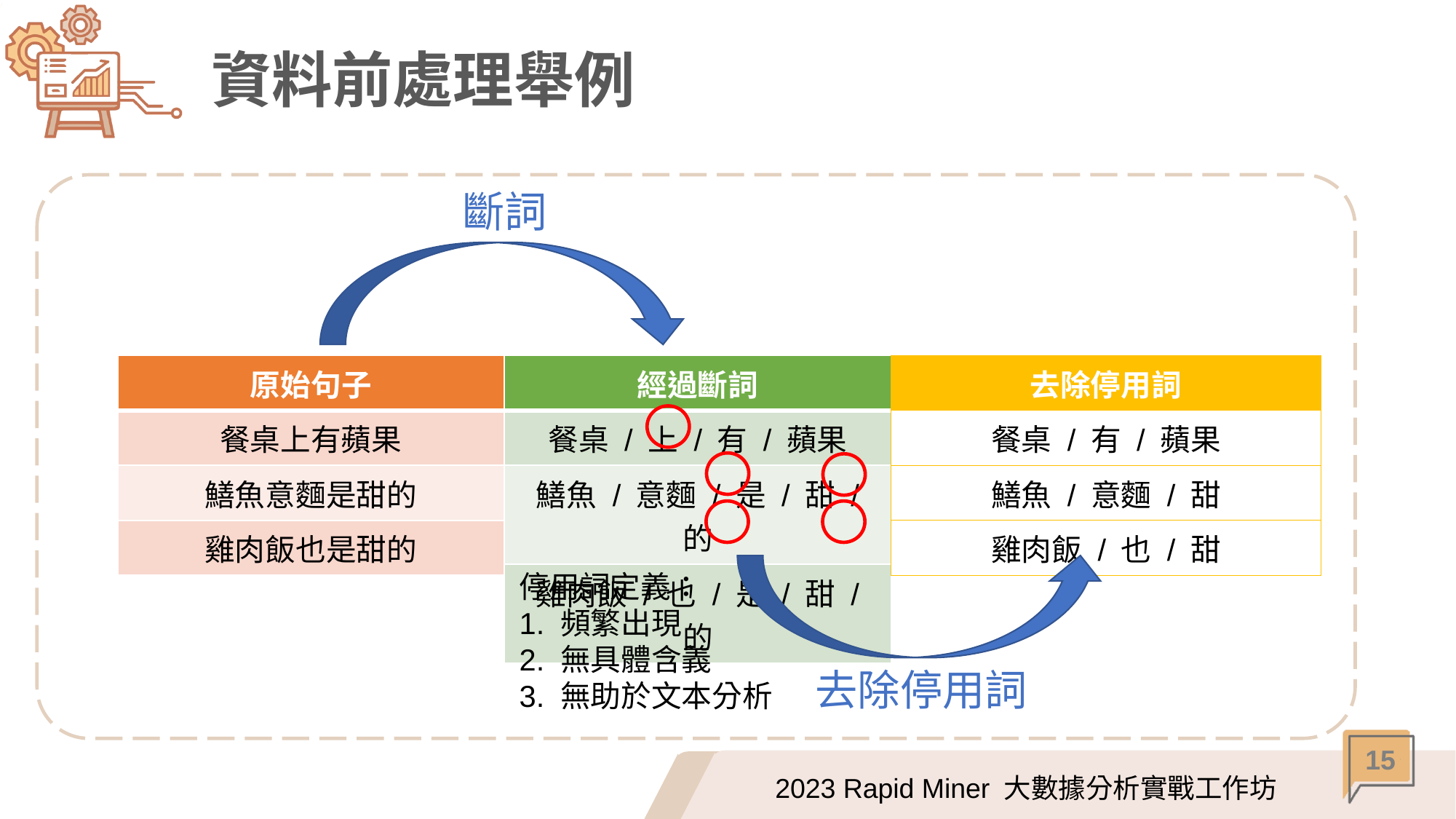

# 資料前處理舉例
斷詞

| 原始句子 |
| --- |
| 餐桌上有蘋果 |
| 鱔魚意麵是甜的 |
| 雞肉飯也是甜的 |
| 經過斷詞 |
| --- |
| 餐桌 / 上 / 有 / 蘋果 |
| 鱔魚 / 意麵 / 是 / 甜 / 的 |
| 雞肉飯 / 也 / 是 / 甜 / 的 |
| 去除停用詞 |
| --- |
| 餐桌 / 有 / 蘋果 |
| 鱔魚 / 意麵 / 甜 |
| 雞肉飯 / 也 / 甜 |

停用詞定義：
頻繁出現
無具體含義
無助於文本分析
去除停用詞